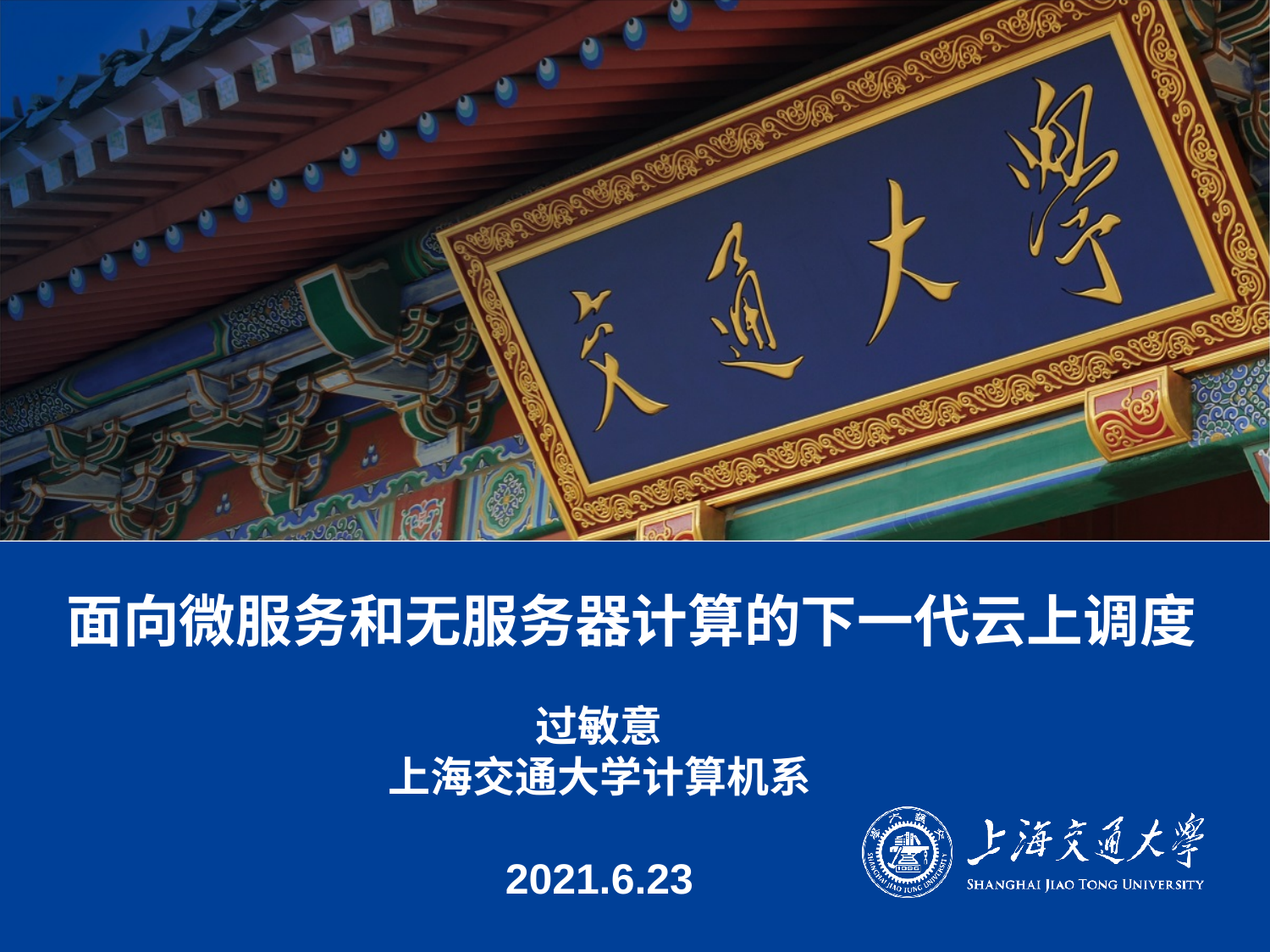

# 面向微服务和无服务器计算的下一代云上调度
过敏意
上海交通大学计算机系

2021.6.23